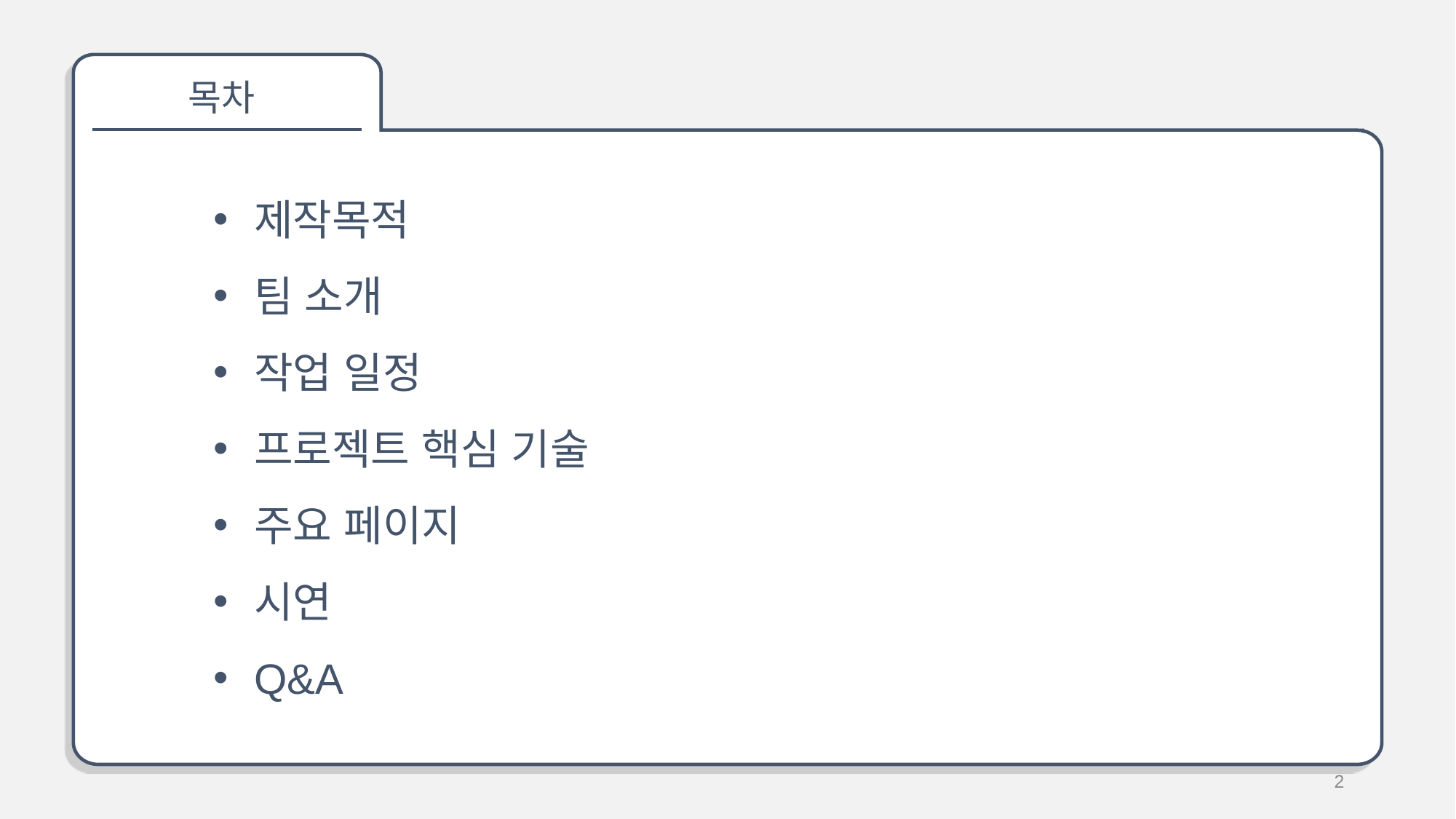

목차
제작목적
팀 소개
작업 일정
프로젝트 핵심 기술
주요 페이지
시연
Q&A
2